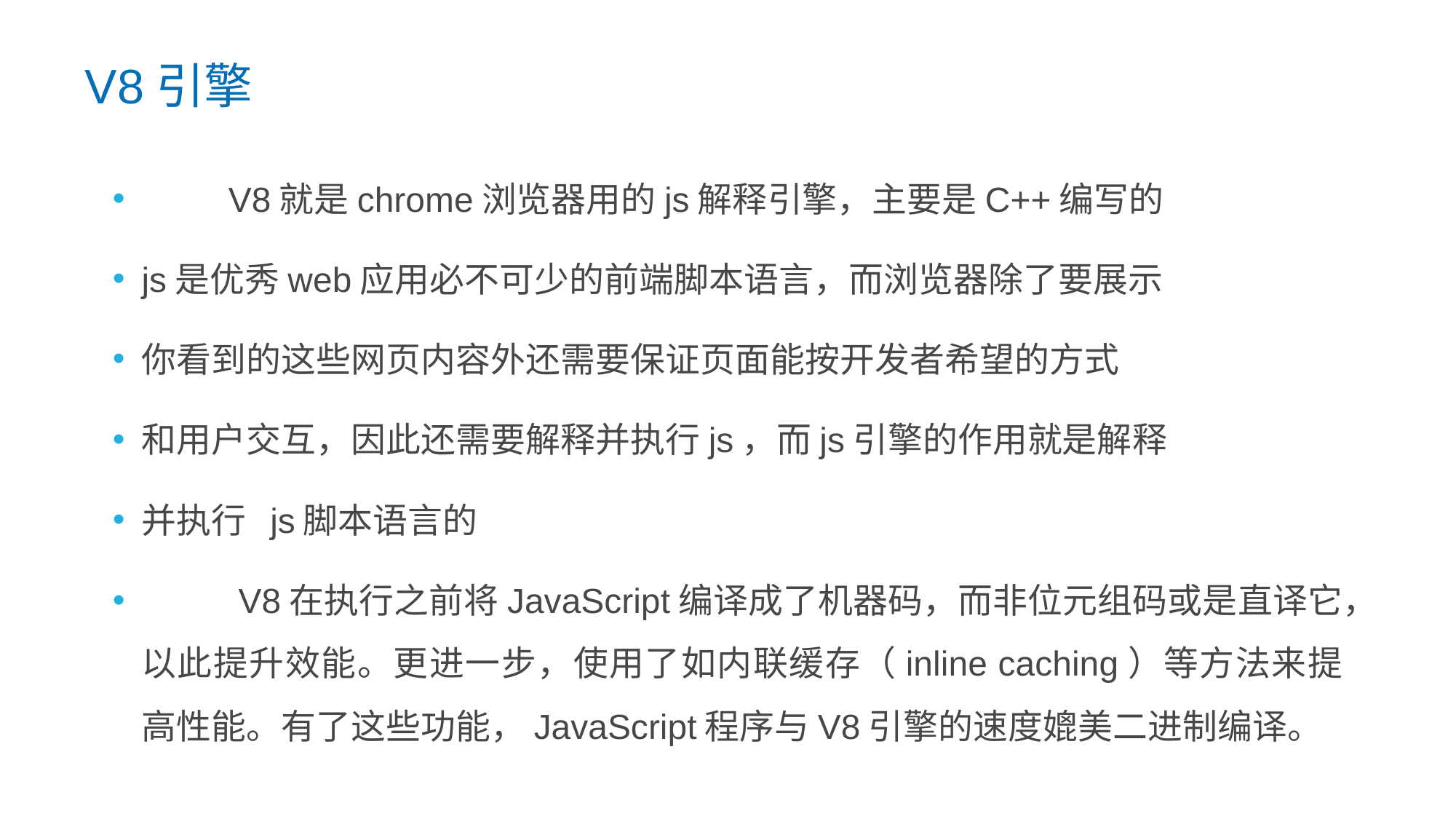

V8引擎
         V8就是chrome浏览器用的js解释引擎，主要是C++编写的
js是优秀web应用必不可少的前端脚本语言，而浏览器除了要展示
你看到的这些网页内容外还需要保证页面能按开发者希望的方式
和用户交互，因此还需要解释并执行js，而js引擎的作用就是解释
并执行  js脚本语言的
          V8在执行之前将JavaScript编译成了机器码，而非位元组码或是直译它，以此提升效能。更进一步，使用了如内联缓存（inline caching）等方法来提高性能。有了这些功能，JavaScript程序与V8引擎的速度媲美二进制编译。